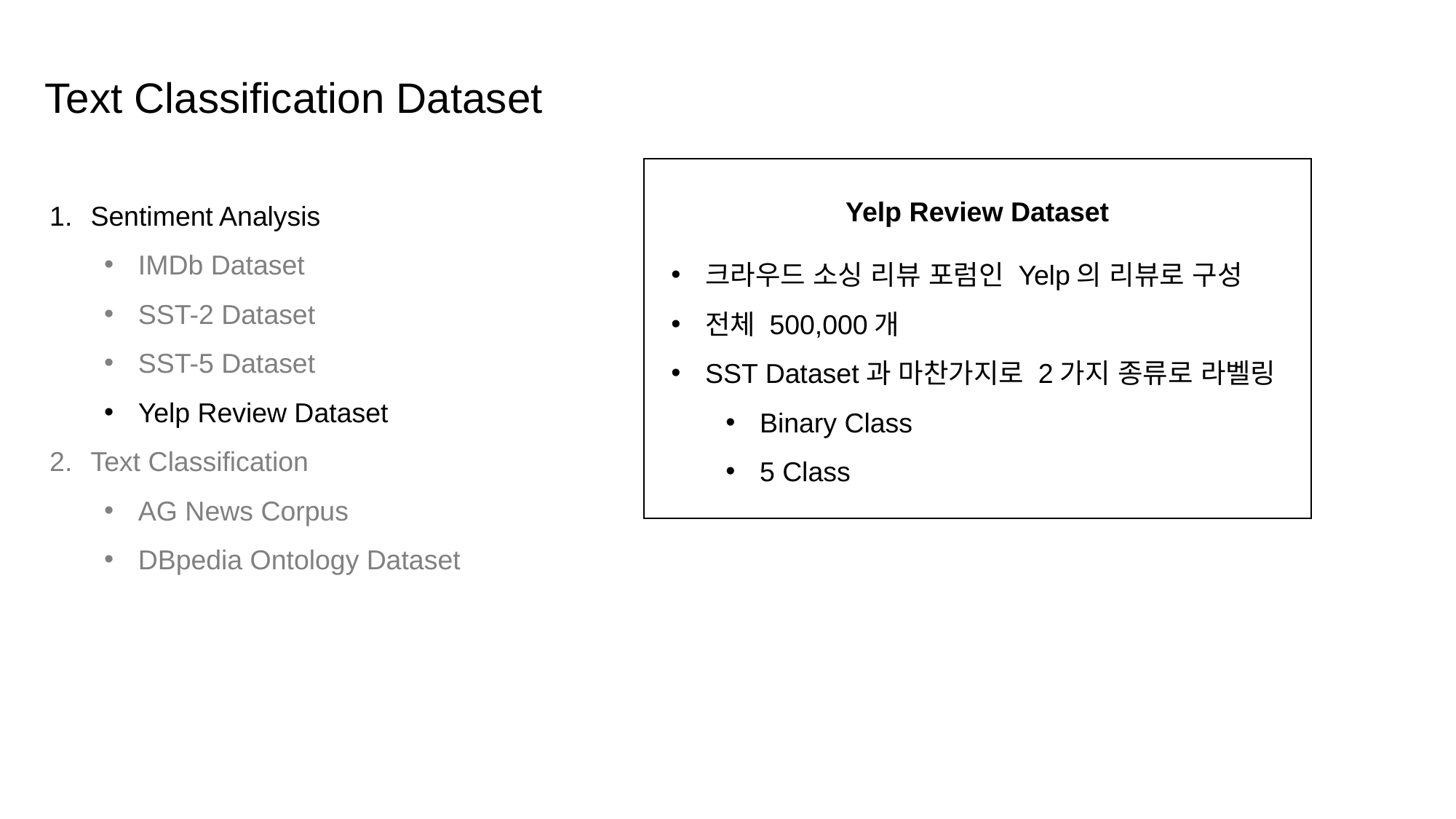

Text Classification Dataset

Sentiment Analysis
IMDb Dataset
SST-2 Dataset
SST-5 Dataset
Yelp Review Dataset
Text Classification
AG News Corpus
DBpedia Ontology Dataset
Yelp Review Dataset
크라우드 소싱 리뷰 포럼인 Yelp의 리뷰로 구성
전체 500,000개
SST Dataset과 마찬가지로 2가지 종류로 라벨링
Binary Class
5 Class